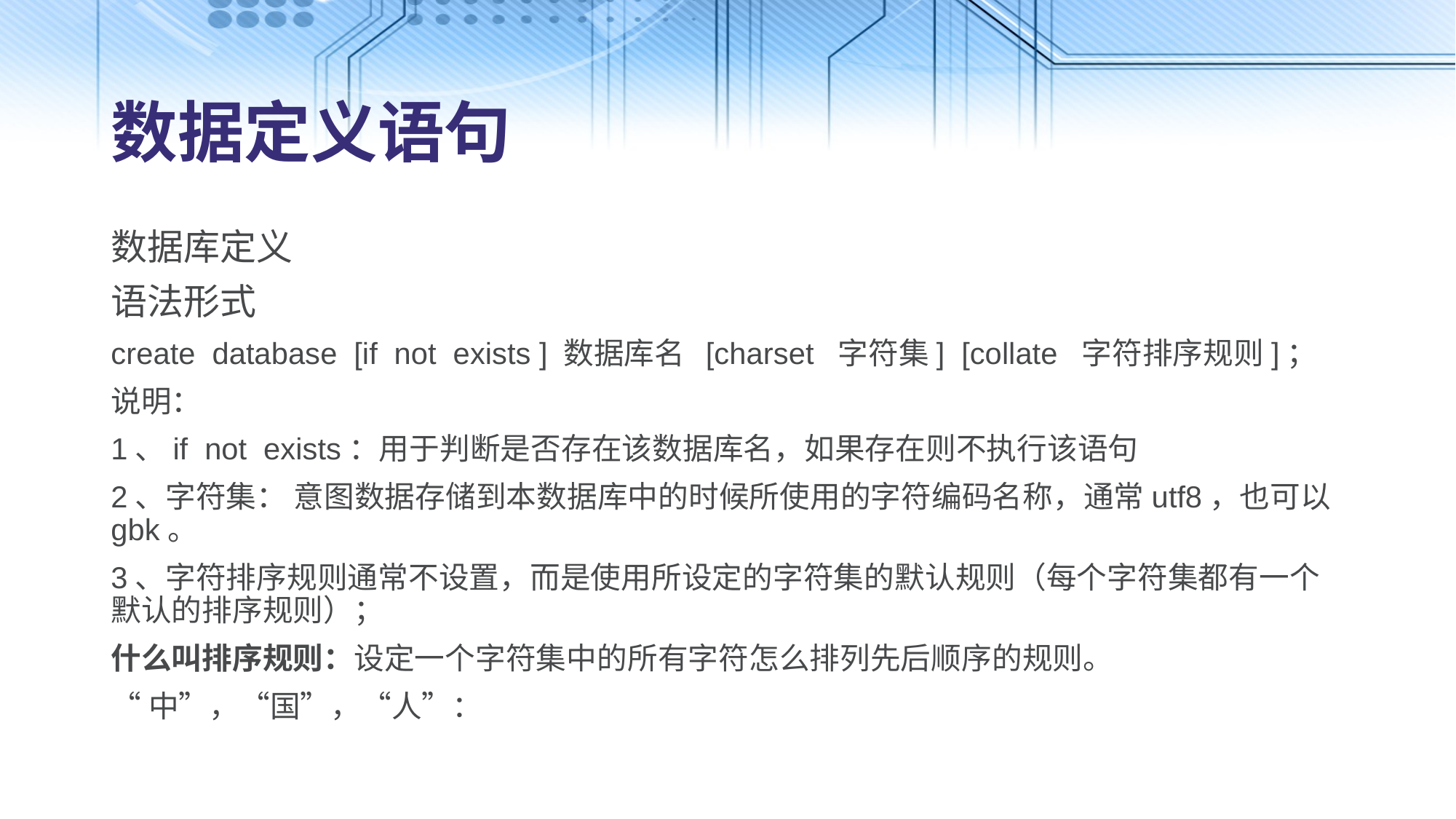

# 数据定义语句
数据库定义
语法形式
create  database  [if  not  exists ] 数据库名  [charset  字符集]  [collate  字符排序规则]；
说明：
1、if  not  exists：用于判断是否存在该数据库名，如果存在则不执行该语句
2、字符集： 意图数据存储到本数据库中的时候所使用的字符编码名称，通常utf8，也可以gbk。
3、字符排序规则通常不设置，而是使用所设定的字符集的默认规则（每个字符集都有一个默认的排序规则）；
什么叫排序规则：设定一个字符集中的所有字符怎么排列先后顺序的规则。
“中”，“国”，“人”：